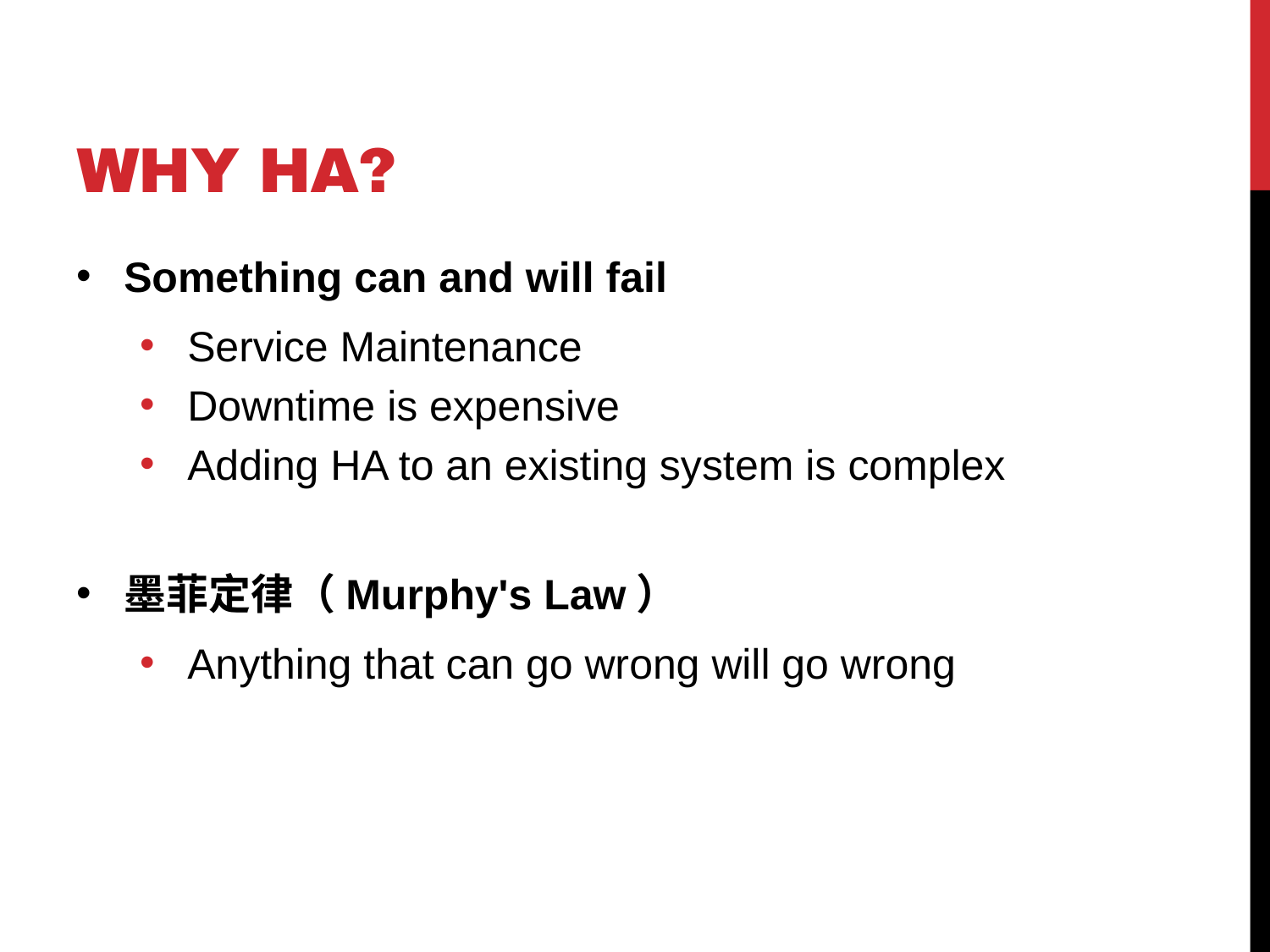

# Why HA?
Something can and will fail
Service Maintenance
Downtime is expensive
Adding HA to an existing system is complex

墨菲定律（Murphy's Law）
Anything that can go wrong will go wrong